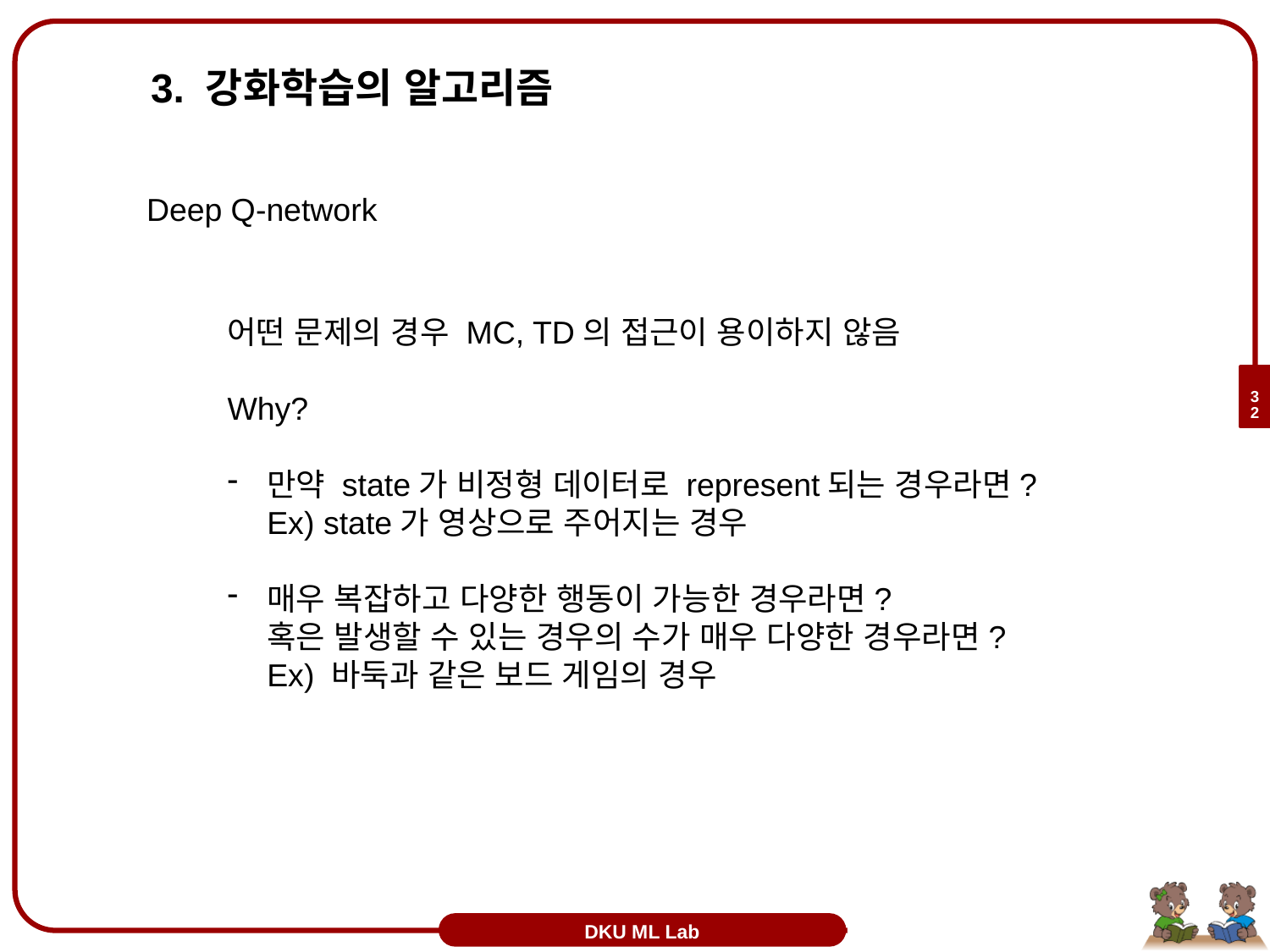

# 3. 강화학습의 알고리즘
Deep Q-network
어떤 문제의 경우 MC, TD의 접근이 용이하지 않음

Why?

만약 state가 비정형 데이터로 represent되는 경우라면?
Ex) state가 영상으로 주어지는 경우

매우 복잡하고 다양한 행동이 가능한 경우라면?
혹은 발생할 수 있는 경우의 수가 매우 다양한 경우라면?
Ex) 바둑과 같은 보드 게임의 경우
32
DKU ML Lab